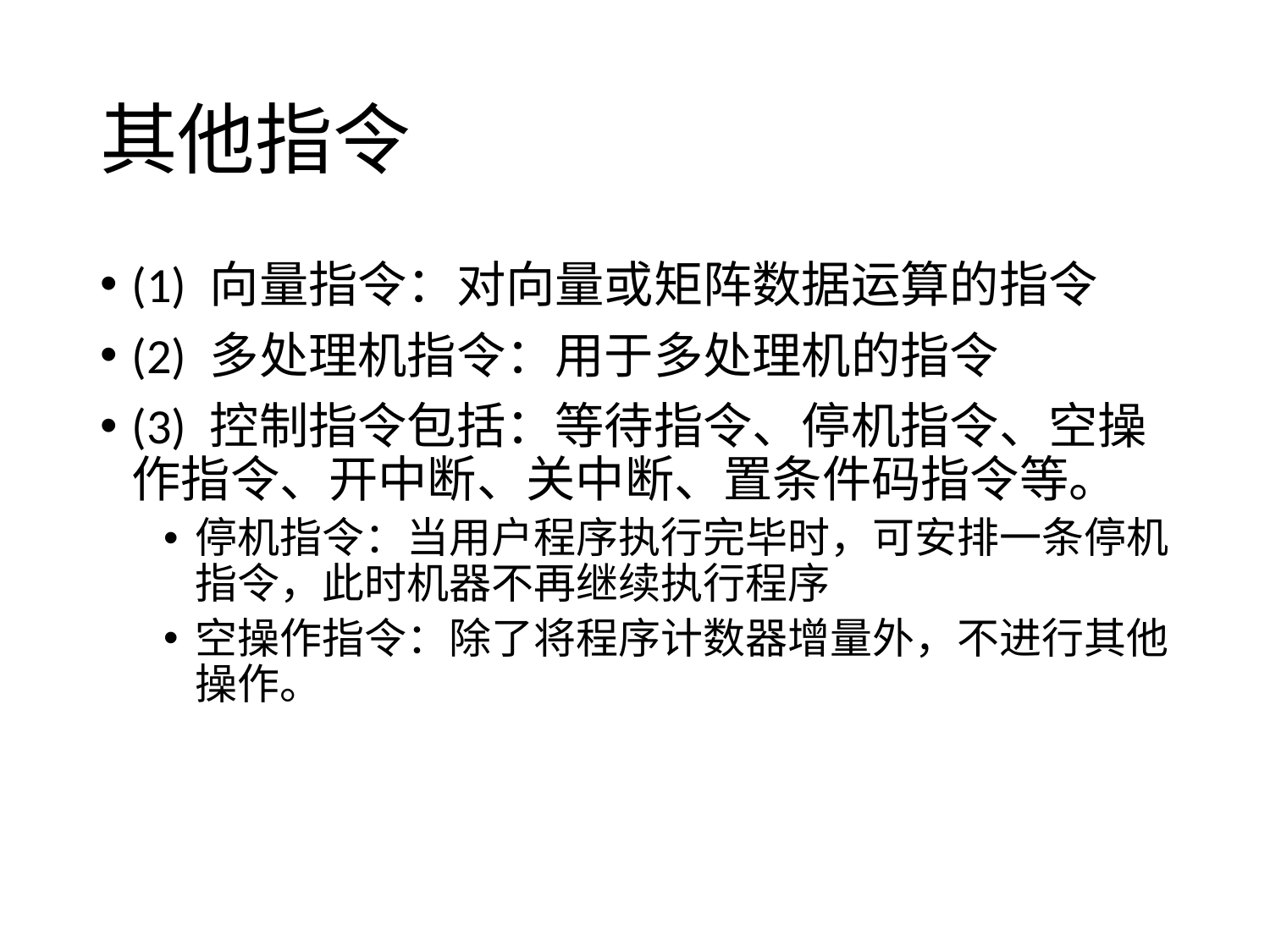

# 其他指令
(1) 向量指令：对向量或矩阵数据运算的指令
(2) 多处理机指令：用于多处理机的指令
(3) 控制指令包括：等待指令、停机指令、空操作指令、开中断、关中断、置条件码指令等。
停机指令：当用户程序执行完毕时，可安排一条停机指令，此时机器不再继续执行程序
空操作指令：除了将程序计数器增量外，不进行其他操作。